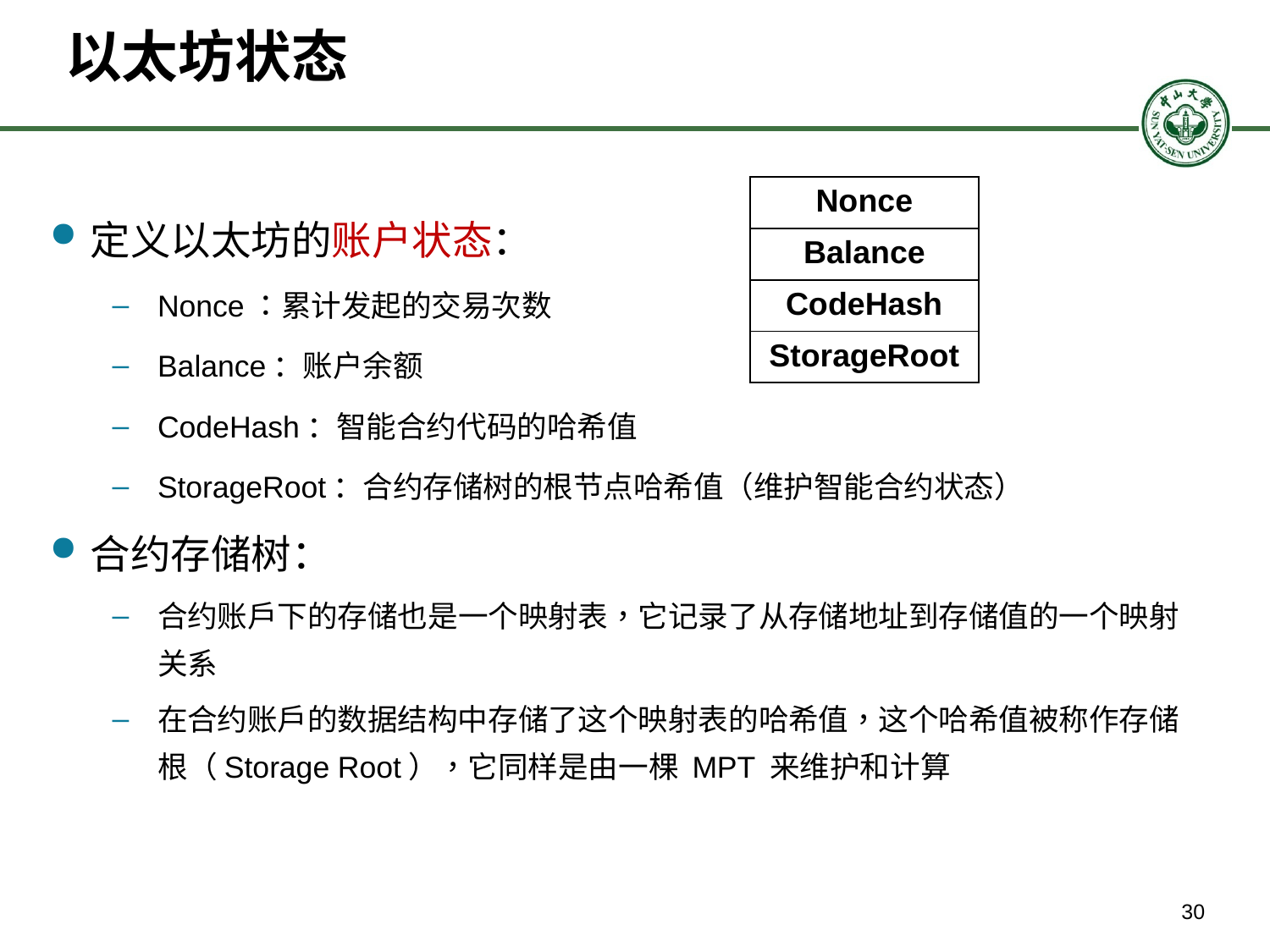

# 以太坊状态
| Nonce |
| --- |
| Balance |
| CodeHash |
| StorageRoot |
定义以太坊的账户状态：
Nonce：累计发起的交易次数
Balance：账户余额
CodeHash：智能合约代码的哈希值
StorageRoot：合约存储树的根节点哈希值（维护智能合约状态）
合约存储树：
合约账户下的存储也是一个映射表，它记录了从存储地址到存储值的一个映射关系
在合约账户的数据结构中存储了这个映射表的哈希值，这个哈希值被称作存储根（Storage Root），它同样是由一棵 MPT 来维护和计算